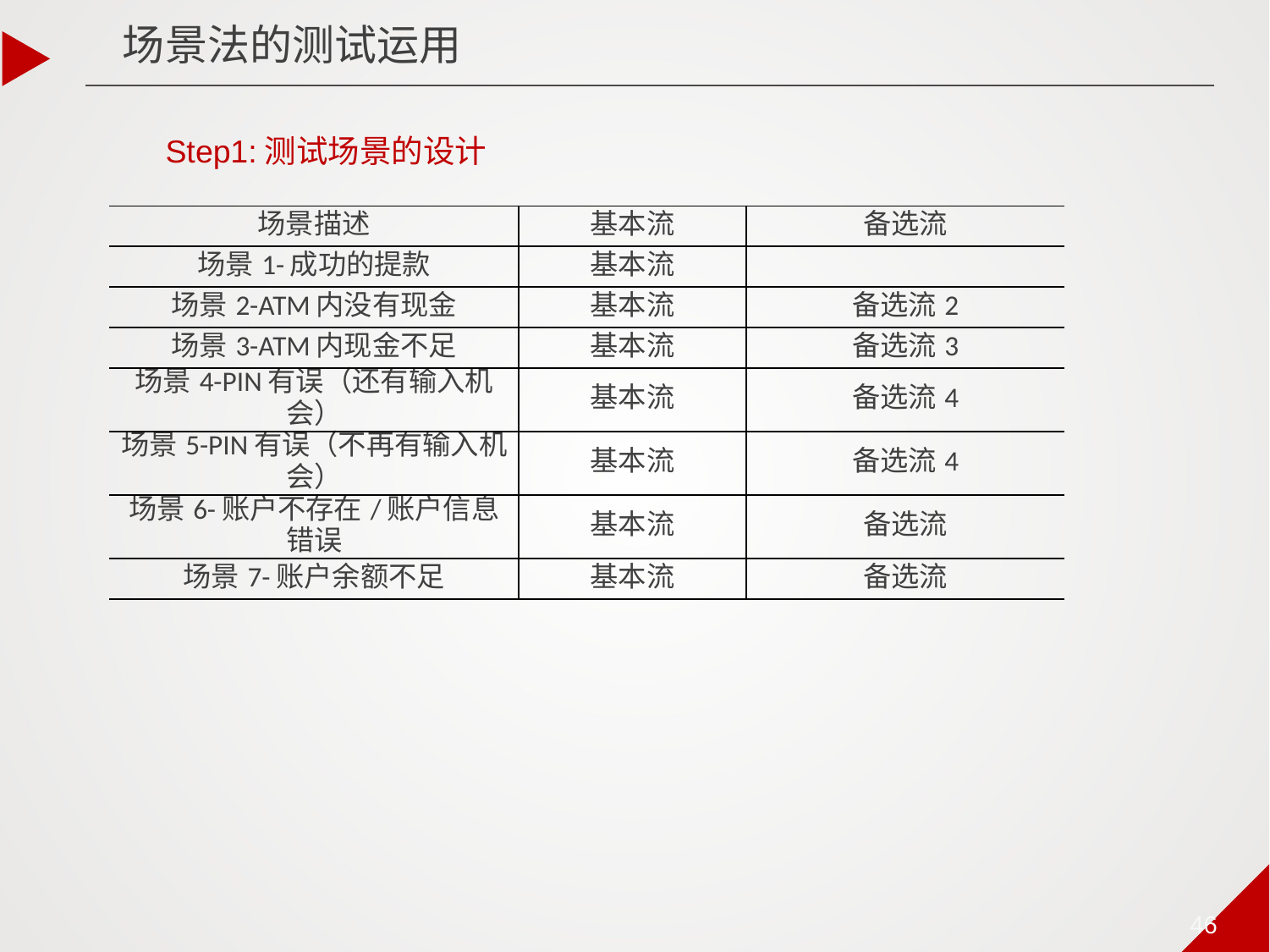

场景法的测试运用

Step1:测试场景的设计
| 场景描述 | 基本流 | 备选流 |
| --- | --- | --- |
| 场景1-成功的提款 | 基本流 |  |
| 场景2-ATM内没有现金 | 基本流 | 备选流2 |
| 场景3-ATM内现金不足 | 基本流 | 备选流3 |
| 场景4-PIN有误（还有输入机会） | 基本流 | 备选流4 |
| 场景5-PIN有误（不再有输入机会） | 基本流 | 备选流4 |
| 场景6-账户不存在/账户信息错误 | 基本流 | 备选流 |
| 场景7-账户余额不足 | 基本流 | 备选流 |